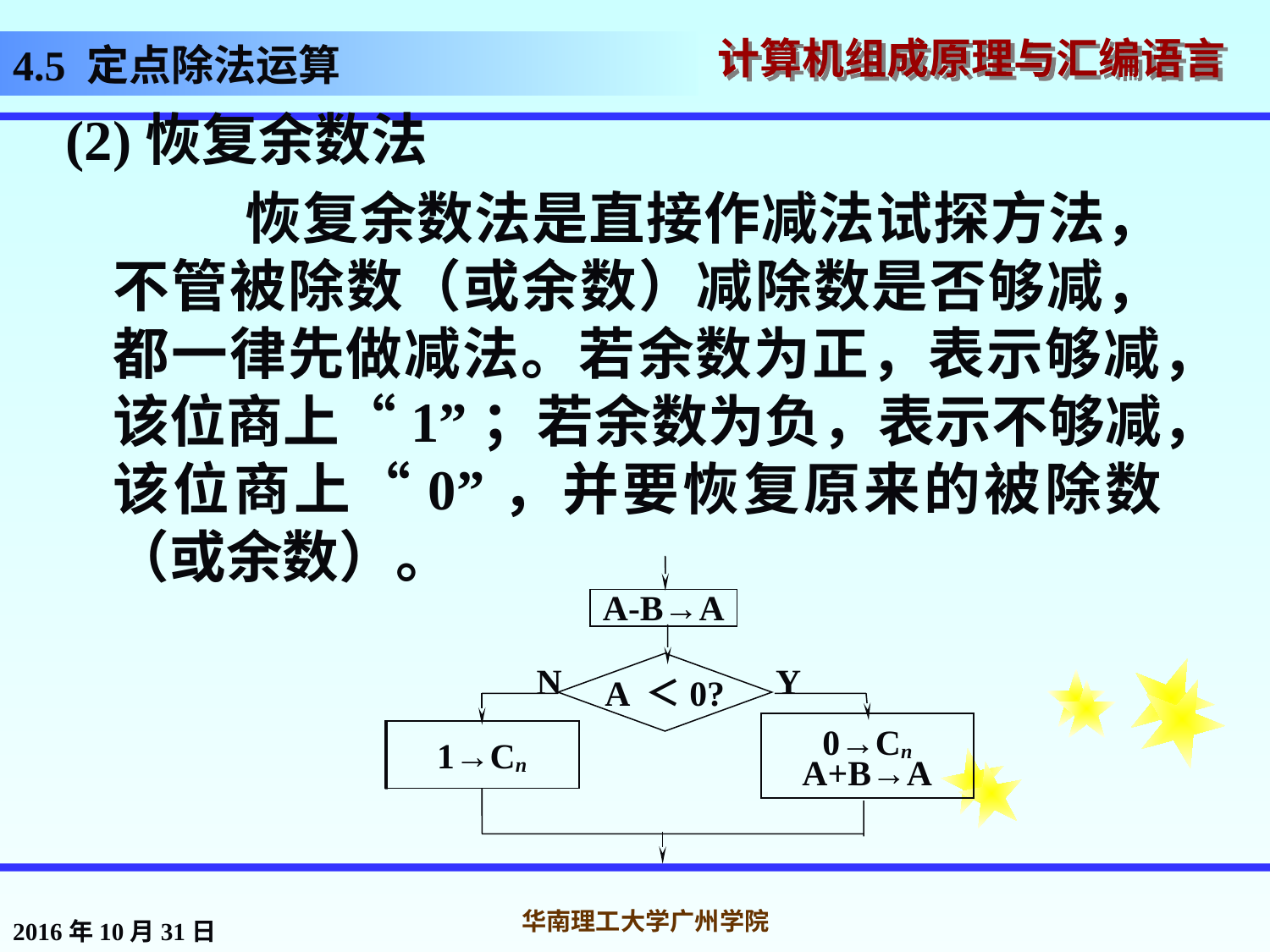

# 4.5 定点除法运算
(2)恢复余数法
            恢复余数法是直接作减法试探方法，不管被除数（或余数）减除数是否够减，都一律先做减法。若余数为正，表示够减，该位商上“1”；若余数为负，表示不够减，该位商上“0”，并要恢复原来的被除数（或余数）。

A-B→A

N
Y
A ＜0?

0→Cn
A+B→A
1→Cn

2016年10月31日
华南理工大学广州学院